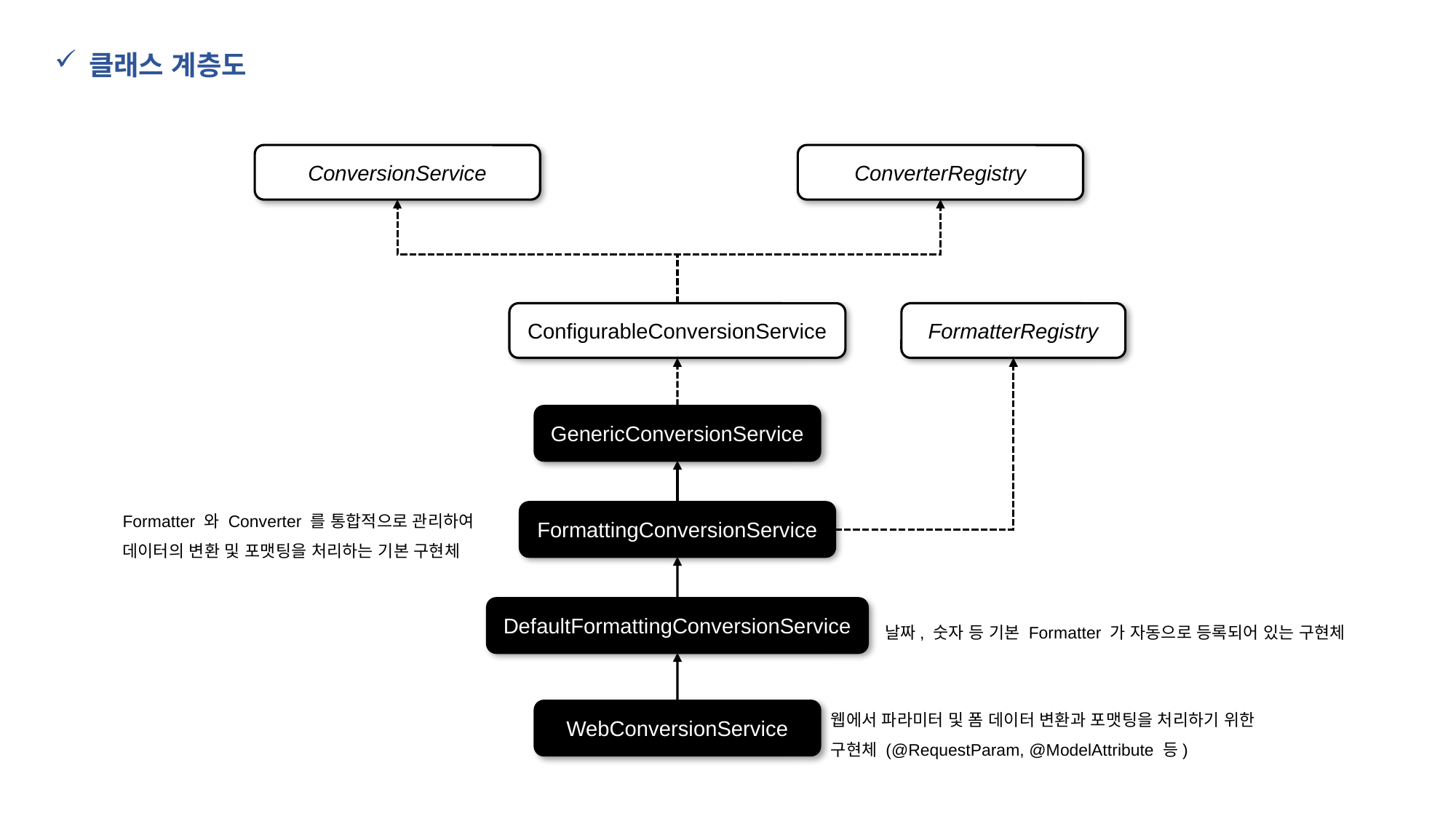

클래스 계층도
ConverterRegistry
ConversionService
FormatterRegistry
ConfigurableConversionService
GenericConversionService
Formatter 와 Converter 를 통합적으로 관리하여 데이터의 변환 및 포맷팅을 처리하는 기본 구현체
FormattingConversionService
DefaultFormattingConversionService
날짜, 숫자 등 기본 Formatter 가 자동으로 등록되어 있는 구현체
웹에서 파라미터 및 폼 데이터 변환과 포맷팅을 처리하기 위한 구현체 (@RequestParam, @ModelAttribute 등)
WebConversionService